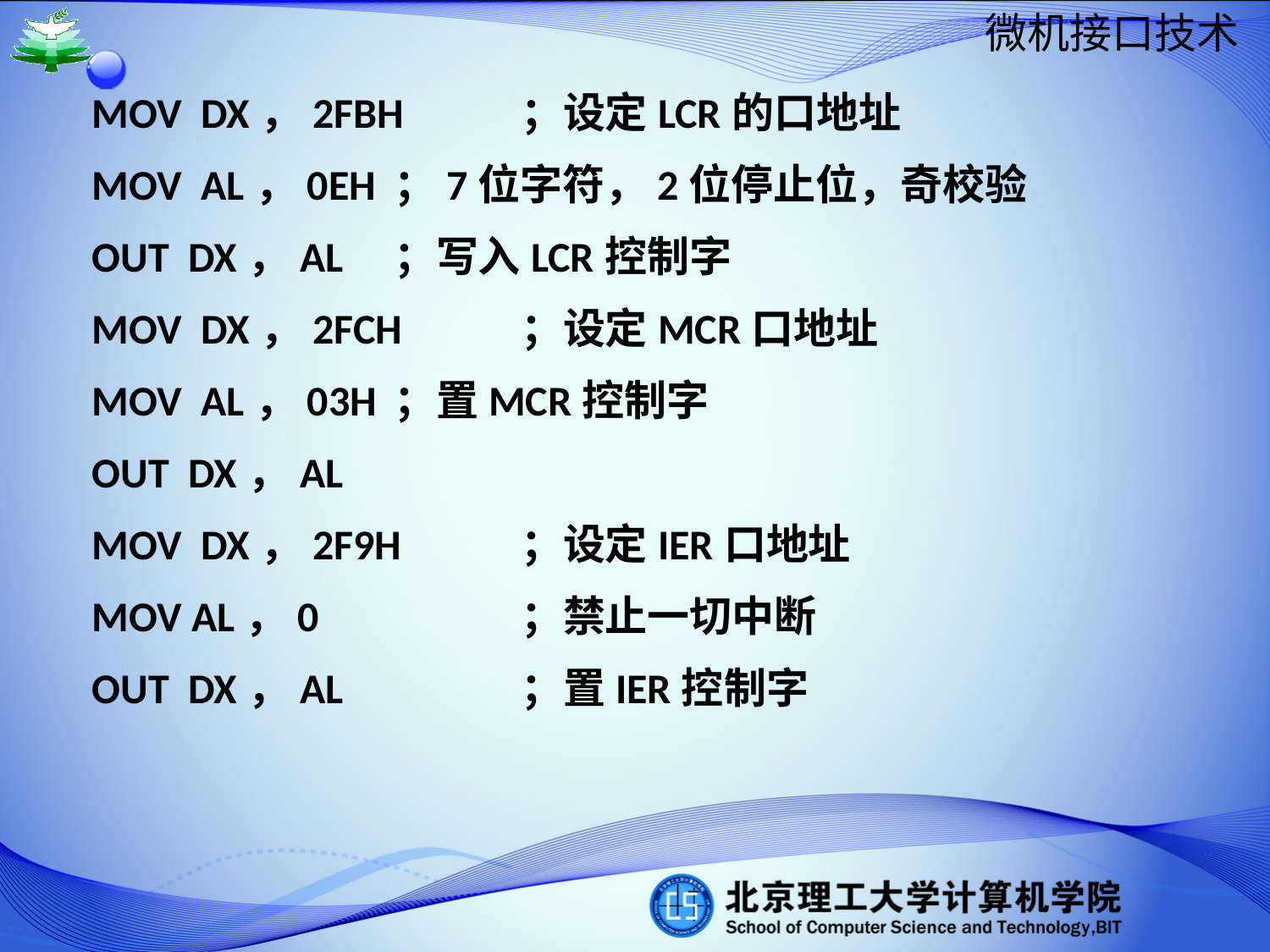

MOV  DX，2FBH	；设定LCR的口地址
MOV  AL，0EH 	；7位字符，2位停止位，奇校验
OUT  DX，AL 	；写入LCR控制字
MOV  DX，2FCH 	；设定MCR口地址
MOV  AL，03H 	；置MCR控制字
OUT  DX，AL
MOV  DX，2F9H	；设定IER口地址
MOV AL，0 		；禁止一切中断
OUT  DX，AL		；置IER控制字